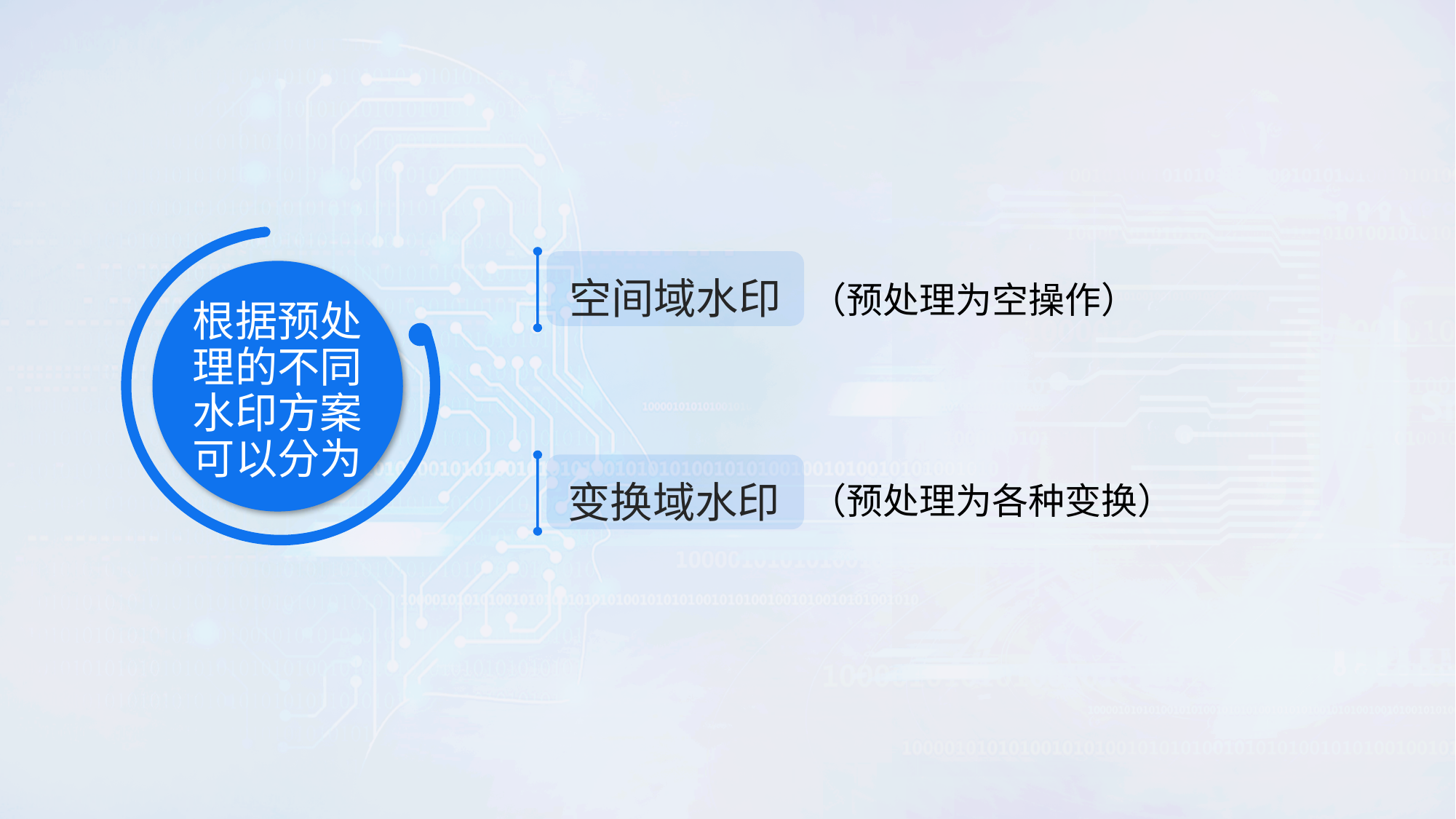

空间域水印

（预处理为空操作）

根据预处理的不同水印方案可以分为
变换域水印

（预处理为各种变换）